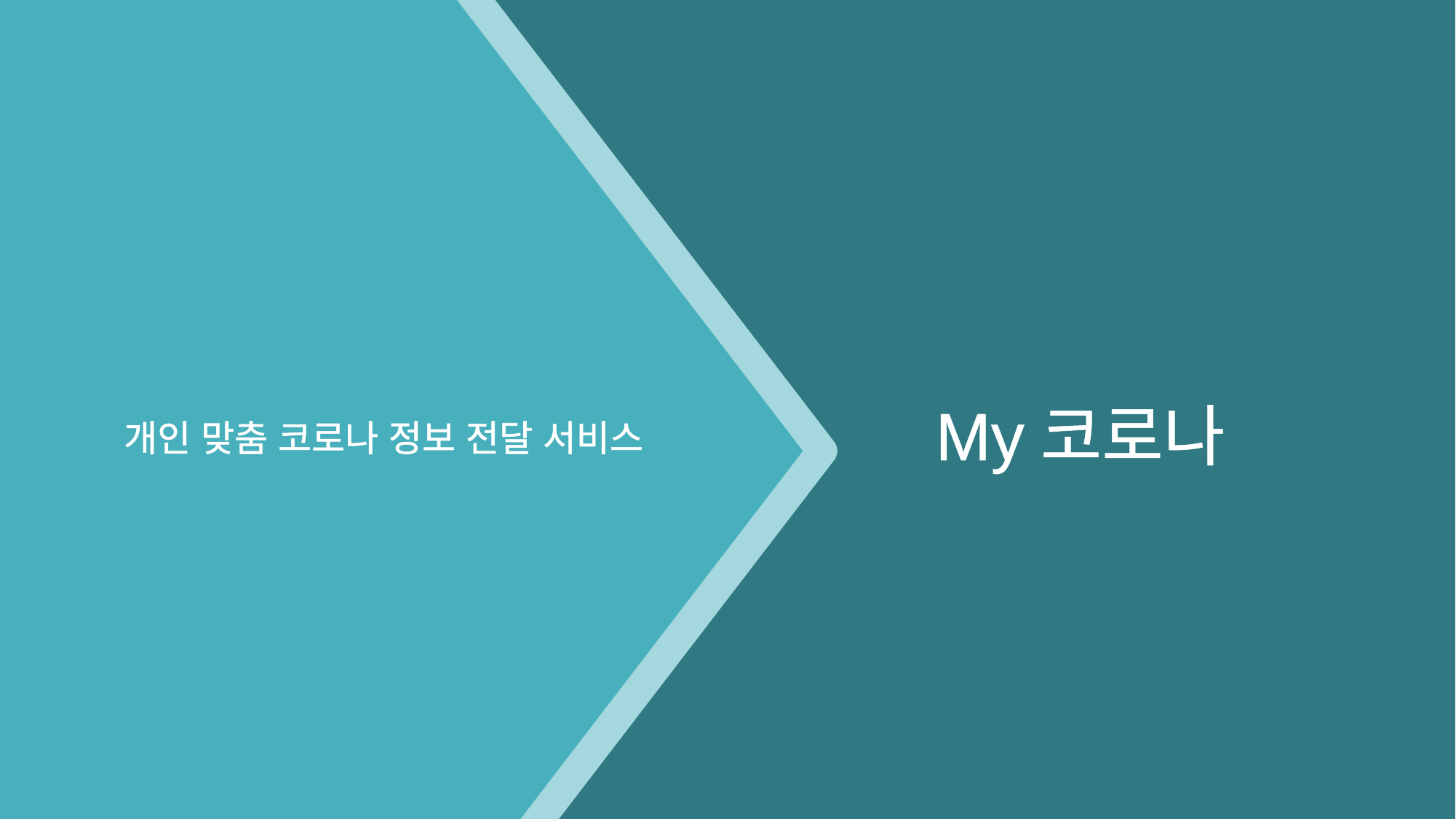

# My코로나
개인 맞춤 코로나 정보 전달 서비스